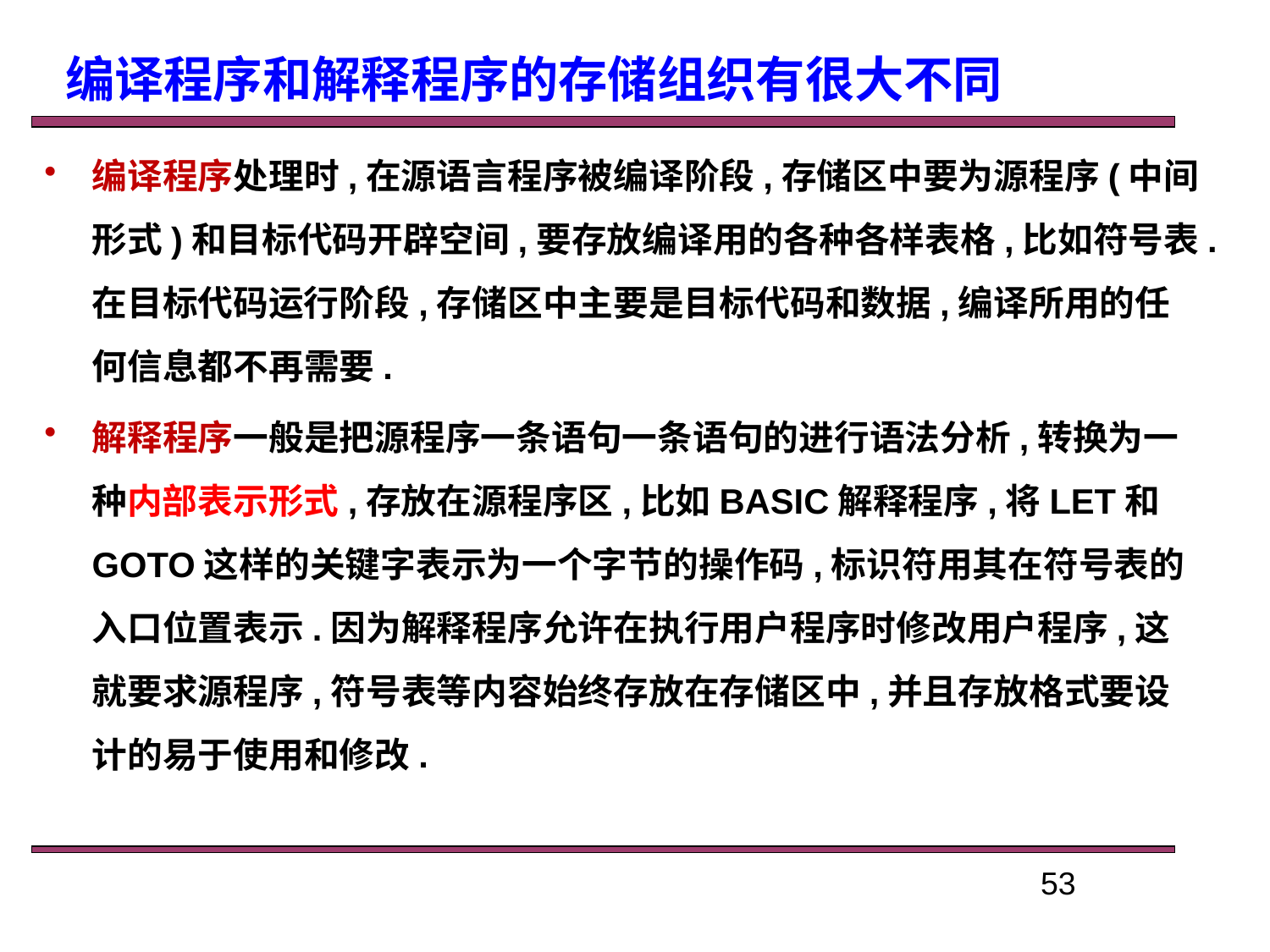

编译程序和解释程序的存储组织有很大不同
编译程序处理时,在源语言程序被编译阶段,存储区中要为源程序(中间形式)和目标代码开辟空间,要存放编译用的各种各样表格,比如符号表.在目标代码运行阶段,存储区中主要是目标代码和数据,编译所用的任何信息都不再需要.
解释程序一般是把源程序一条语句一条语句的进行语法分析,转换为一种内部表示形式,存放在源程序区,比如BASIC解释程序,将LET和GOTO这样的关键字表示为一个字节的操作码,标识符用其在符号表的入口位置表示.因为解释程序允许在执行用户程序时修改用户程序,这就要求源程序,符号表等内容始终存放在存储区中,并且存放格式要设计的易于使用和修改.

53